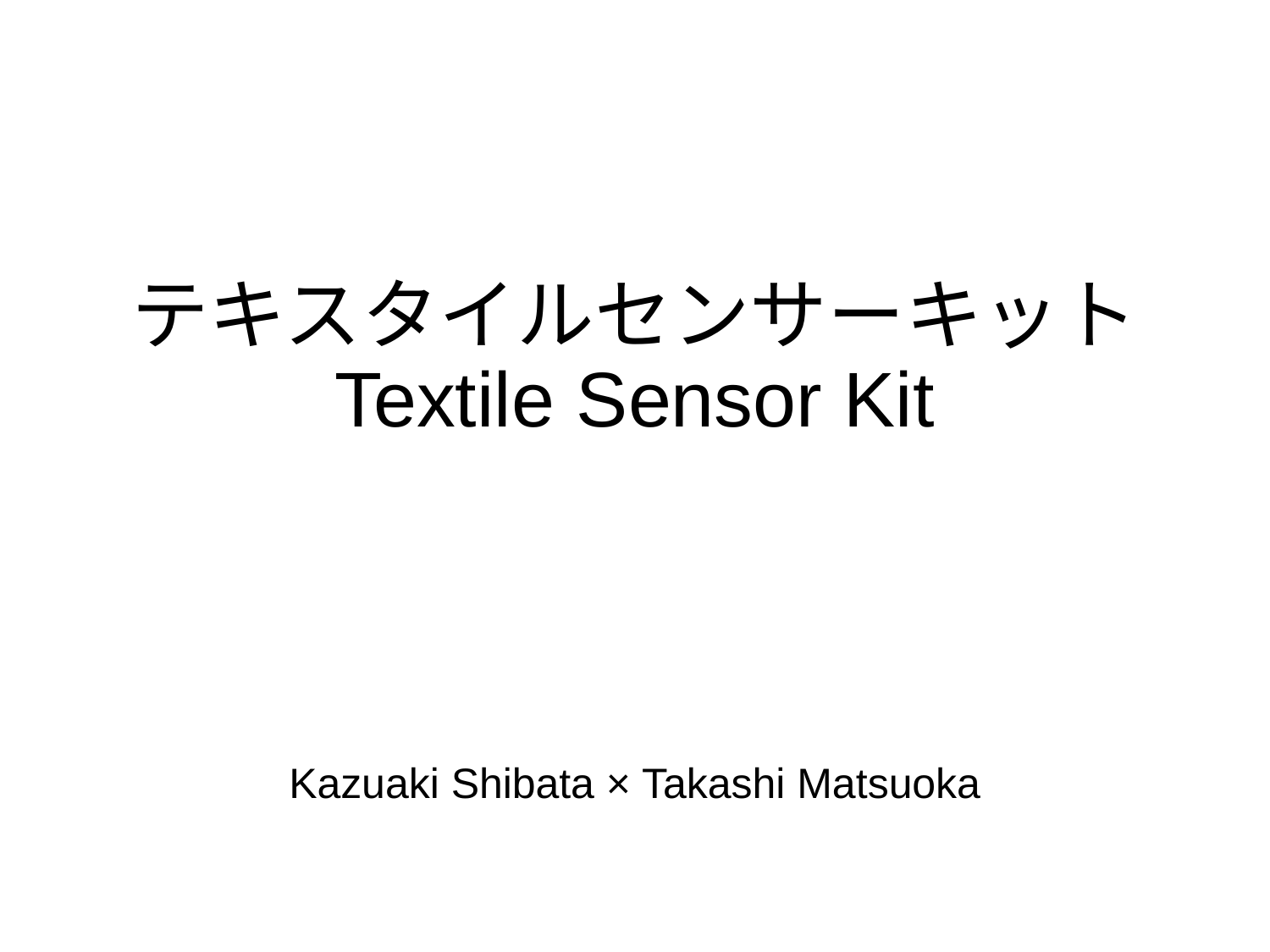

# テキスタイルセンサーキット Textile Sensor Kit
Kazuaki Shibata × Takashi Matsuoka